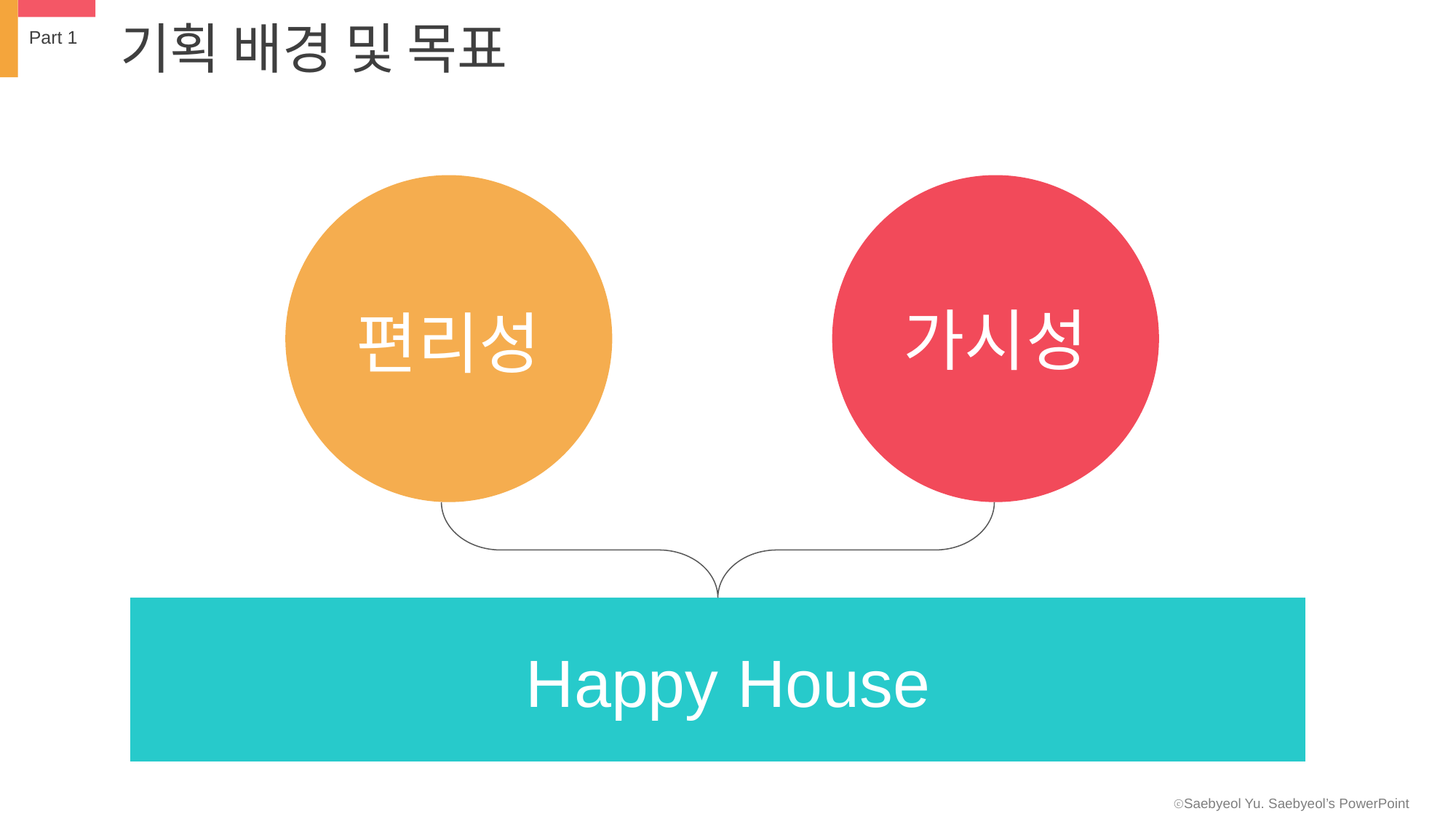

기획 배경 및 목표
Part 1

편리성

가시성

Happy House